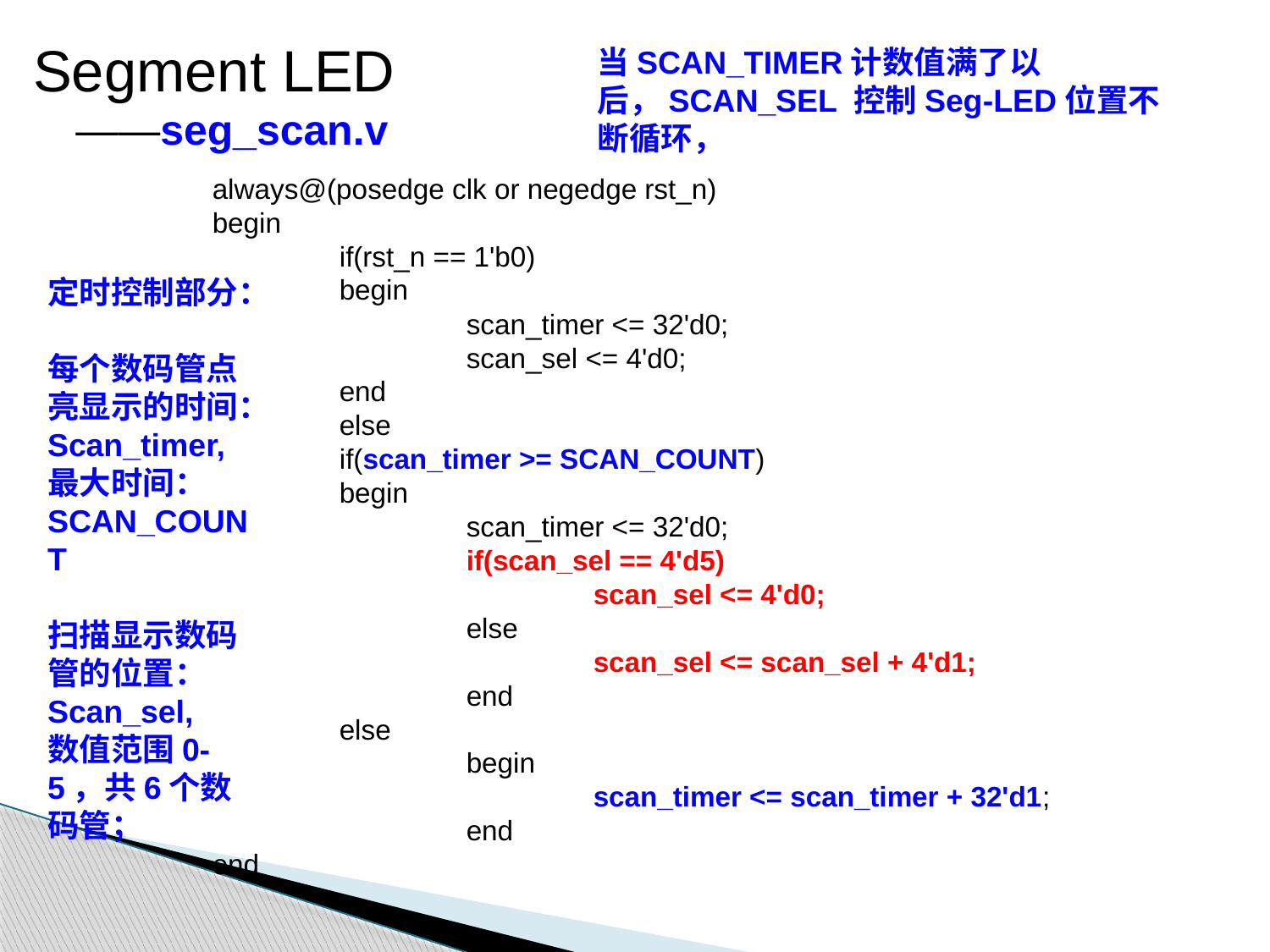

Segment LED
当SCAN_TIMER计数值满了以后，SCAN_SEL 控制Seg-LED位置不断循环，
——seg_scan.v
always@(posedge clk or negedge rst_n)
begin
	if(rst_n == 1'b0)
	begin
		scan_timer <= 32'd0;
		scan_sel <= 4'd0;
	end
	else
	if(scan_timer >= SCAN_COUNT)
	begin
		scan_timer <= 32'd0;
		if(scan_sel == 4'd5)
			scan_sel <= 4'd0;
		else
			scan_sel <= scan_sel + 4'd1;
		end
	else
		begin
			scan_timer <= scan_timer + 32'd1;
		end
end
定时控制部分：

每个数码管点亮显示的时间：Scan_timer,
最大时间：SCAN_COUNT

扫描显示数码管的位置：
Scan_sel,
数值范围0-5，共6个数码管；